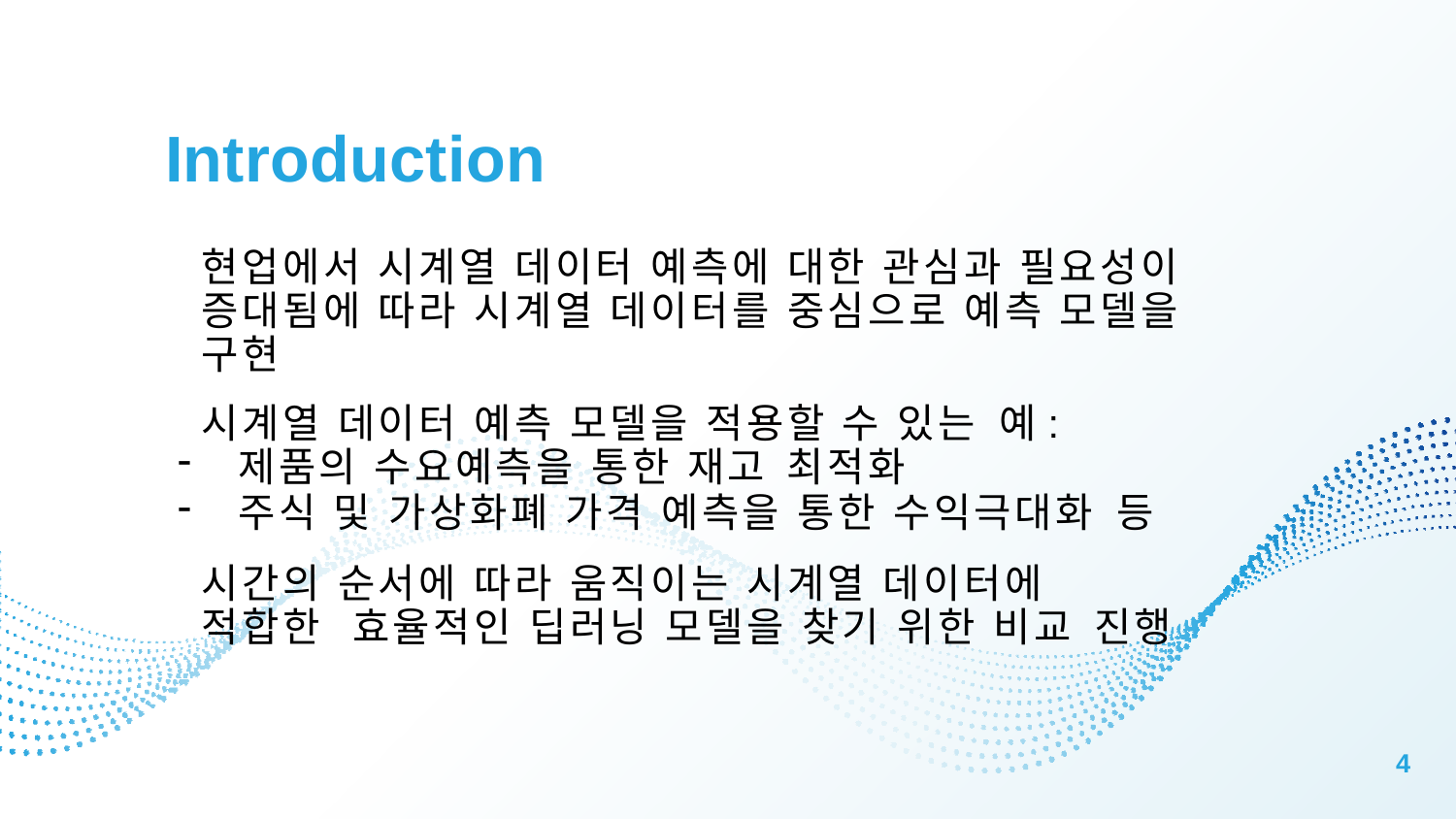

# Introduction
현업에서 시계열 데이터 예측에 대한 관심과 필요성이  증대됨에 따라 시계열 데이터를 중심으로 예측 모델을 구현

시계열 데이터 예측 모델을 적용할 수 있는 예:
제품의 수요예측을 통한 재고 최적화
주식 및 가상화폐 가격 예측을 통한 수익극대화 등

시간의 순서에 따라 움직이는 시계열 데이터에 적합한  효율적인 딥러닝 모델을 찾기 위한 비교 진행
4